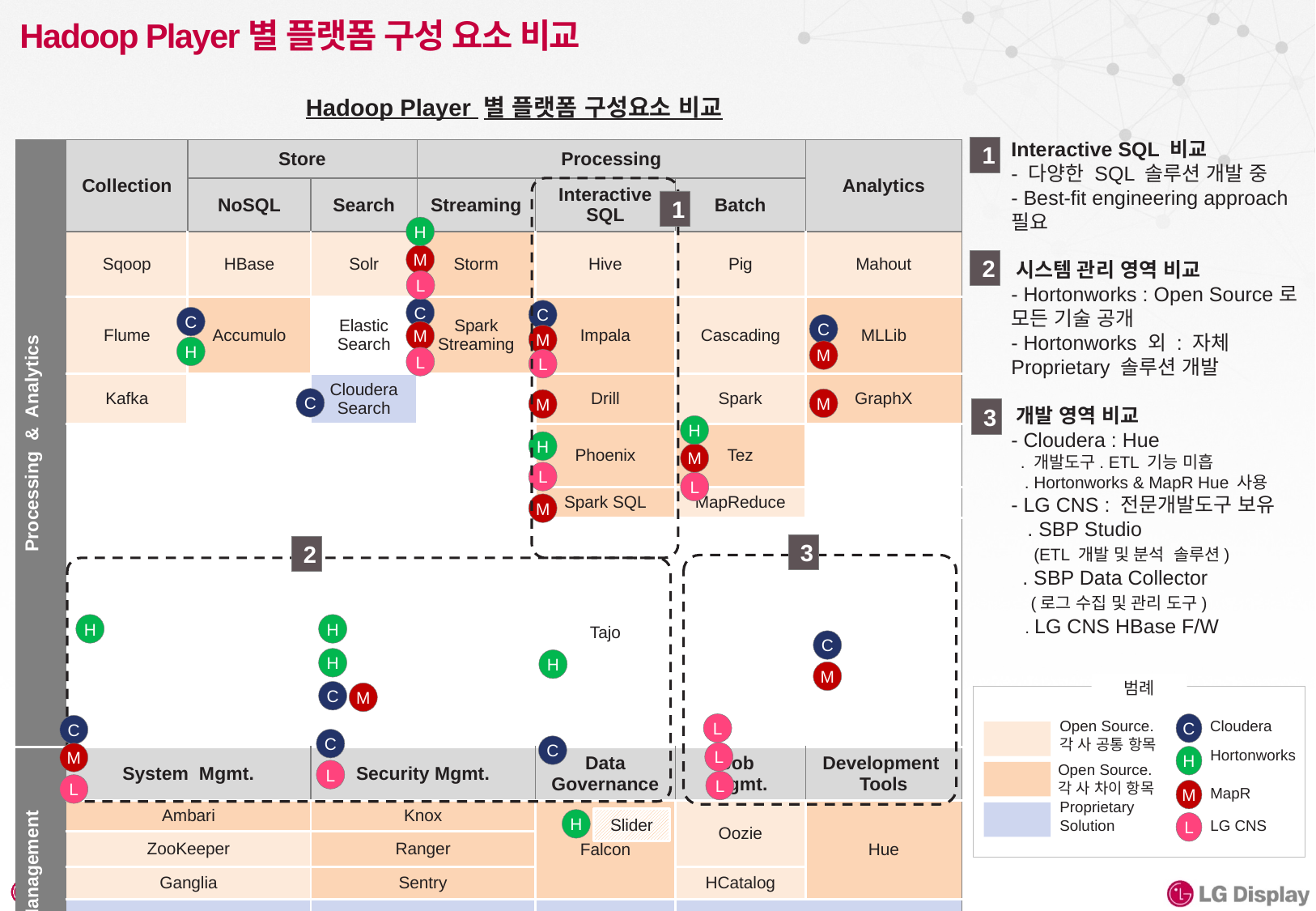

# Hadoop Player별 플랫폼 구성 요소 비교
Hadoop Player 별 플랫폼 구성요소 비교
  Interactive SQL 비교
- 다양한 SQL 솔루션 개발 중
- Best-fit engineering approach
필요

  시스템 관리 영역 비교
- Hortonworks : Open Source로 모든 기술 공개
- Hortonworks 외 : 자체 Proprietary 솔루션 개발

  개발 영역 비교
- Cloudera : Hue
  . 개발도구. ETL 기능 미흡
  . Hortonworks & MapR Hue 사용
- LG CNS : 전문개발도구 보유
  . SBP Studio
    (ETL 개발 및 분석  솔루션)
  . SBP Data Collector
    (로그 수집 및 관리 도구)
   . LG CNS HBase F/W
1
| Processing & Analytics | Collection | Store |  | Processing |  |  | Analytics |
| --- | --- | --- | --- | --- | --- | --- | --- |
|  |  | NoSQL | Search | Streaming | Interactive SQL | Batch |  |
|  | Sqoop | HBase | Solr | Storm | Hive | Pig | Mahout |
|  | Flume | Accumulo | Elastic Search | Spark Streaming | Impala | Cascading | MLLib |
|  | Kafka |  | Cloudera Search |  | Drill | Spark | GraphX |
|  |  |  |  |  | Phoenix | Tez |  |
|  |  |  |  |  | Spark SQL | MapReduce |  |
|  |  |  |  |  | Tajo |  |  |
| Management | System Mgmt. |  | Security Mgmt. |  | Data Governance | Job Mgmt. | Development Tools |
|  | Ambari |  | Knox |  | Falcon | Oozie | Hue |
|  | ZooKeeper |  | Ranger |  |  |  |  |
|  | Ganglia |  | Sentry |  |  | HCatalog |  |
|  | Cloudera Manager/Director MapR MCS SBP SCM |  | Cloudera Navigator SBP User Portal |  | Cloudera Navigator | SBP Studio SBP Data Collector LG CNS HBase F/W |  |
| Hadoop Core | YARN |  |  |  |  |  |  |
|  | HDFS |  |  |  |  |  |  |

1
H
M
2
L
C
C
C
C
M
M
H
M
L
L
C
M
M
3
H
H
M
L
L
M
3
2

H
H
C
H
H
M
범례
C
M

Cloudera
C
Hortonworks
H
MapR
M
LG CNS
L
Open Source.
각 사 공통 항목

Open Source.
각 사 차이 항목

Proprietary
Solution

L
C
C
C
L
M
L
L
L
Slider
H